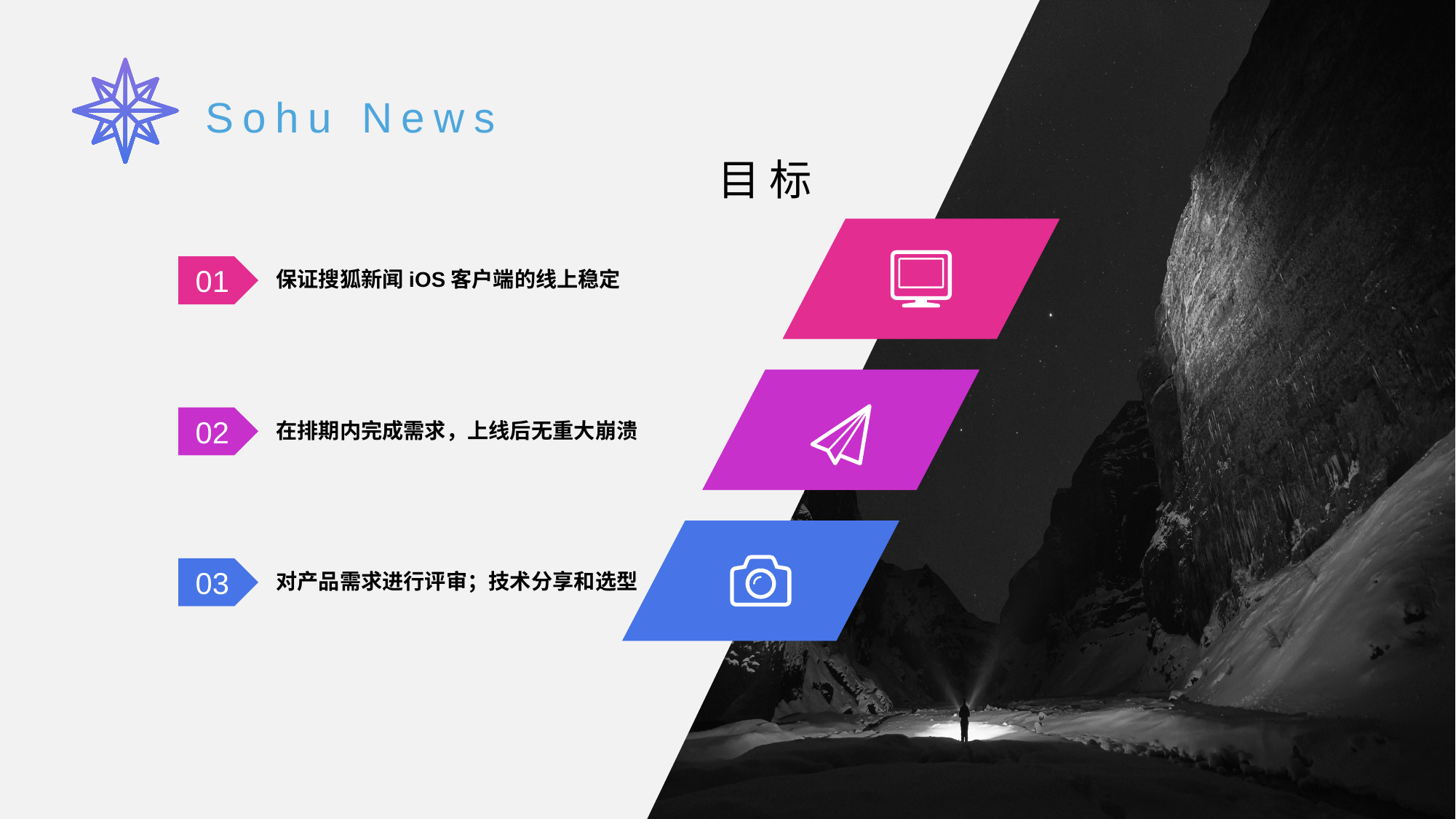

保证搜狐新闻iOS客户端的线上稳定
01

在排期内完成需求，上线后无重大崩溃
02

对产品需求进行评审；技术分享和选型
03

Sohu News
目标